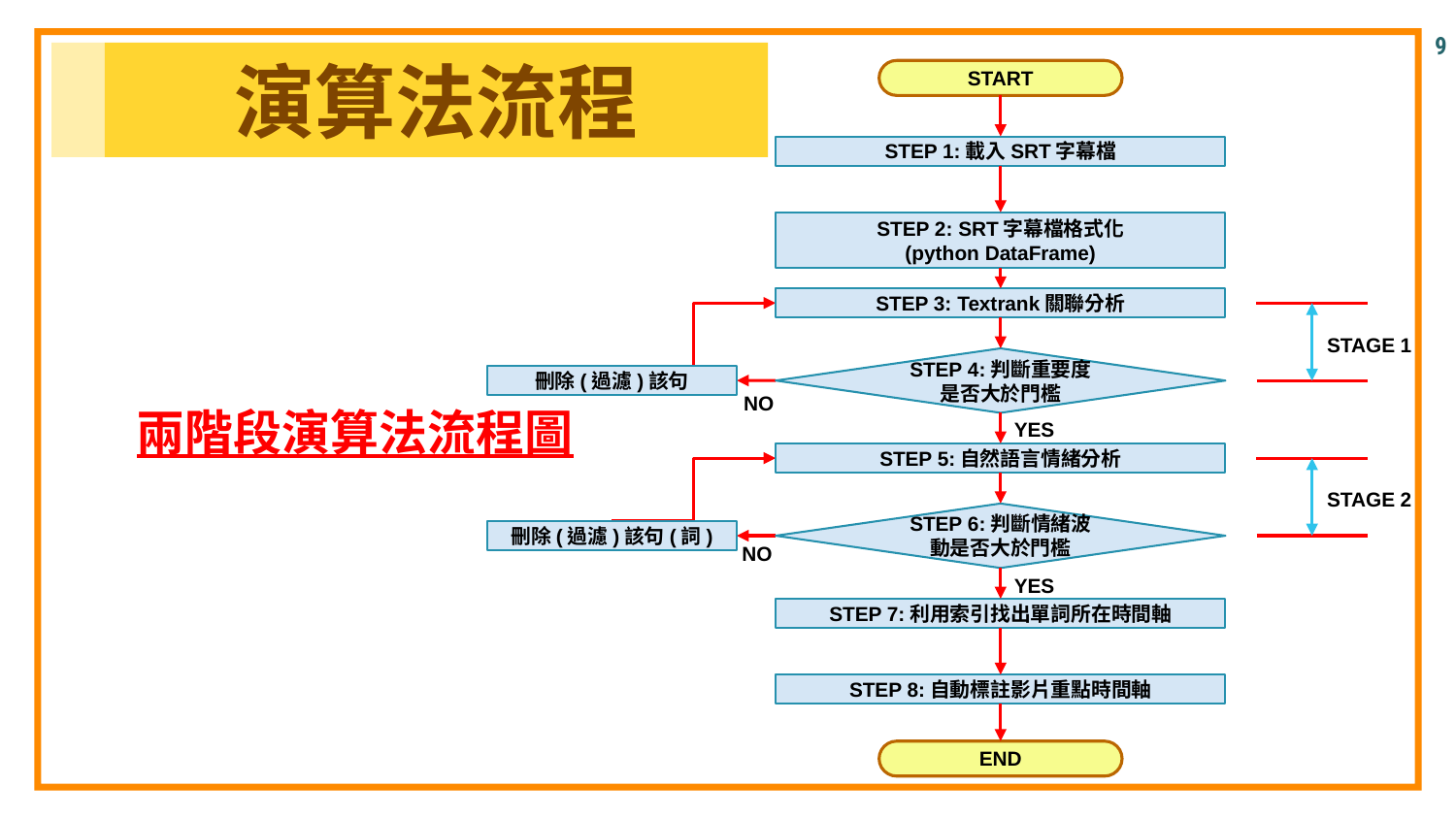

演算法流程
START
STEP 1:載入SRT字幕檔
STEP 2: SRT字幕檔格式化
(python DataFrame)
STEP 3: Textrank關聯分析
STEP 4:判斷重要度是否大於門檻
STEP 5:自然語言情緒分析
STEP 6:判斷情緒波動是否大於門檻
STEP 7:利用索引找出單詞所在時間軸
STEP 8:自動標註影片重點時間軸
END
刪除(過濾)該句
刪除(過濾)該句(詞)
STAGE 1
STAGE 2
NO
YES
NO
YES
兩階段演算法流程圖